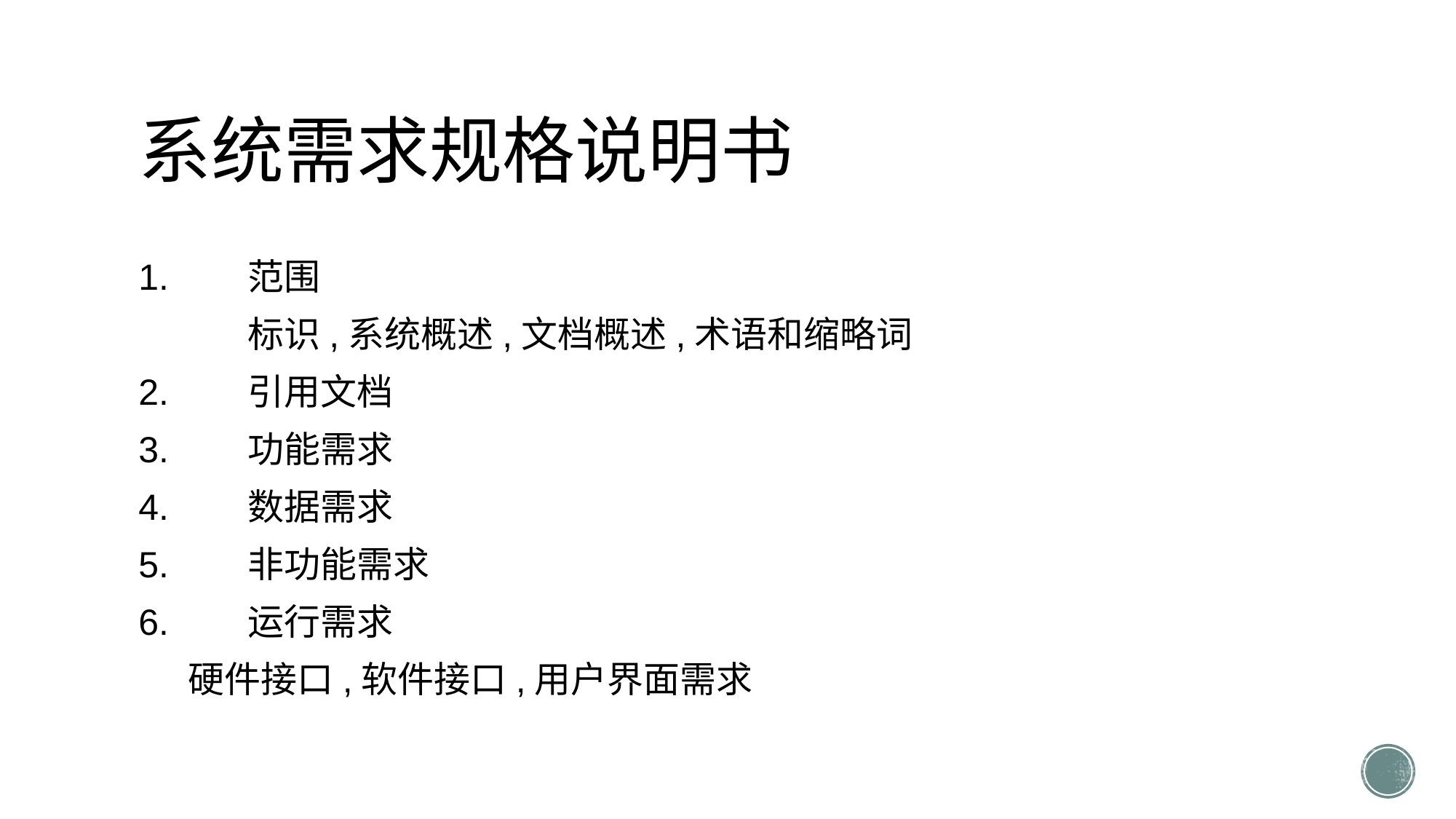

# 系统需求规格说明书
1.	范围
	标识,系统概述,文档概述,术语和缩略词
2.	引用文档
3.	功能需求
4.	数据需求
5.	非功能需求
6.	运行需求
     硬件接口,软件接口,用户界面需求